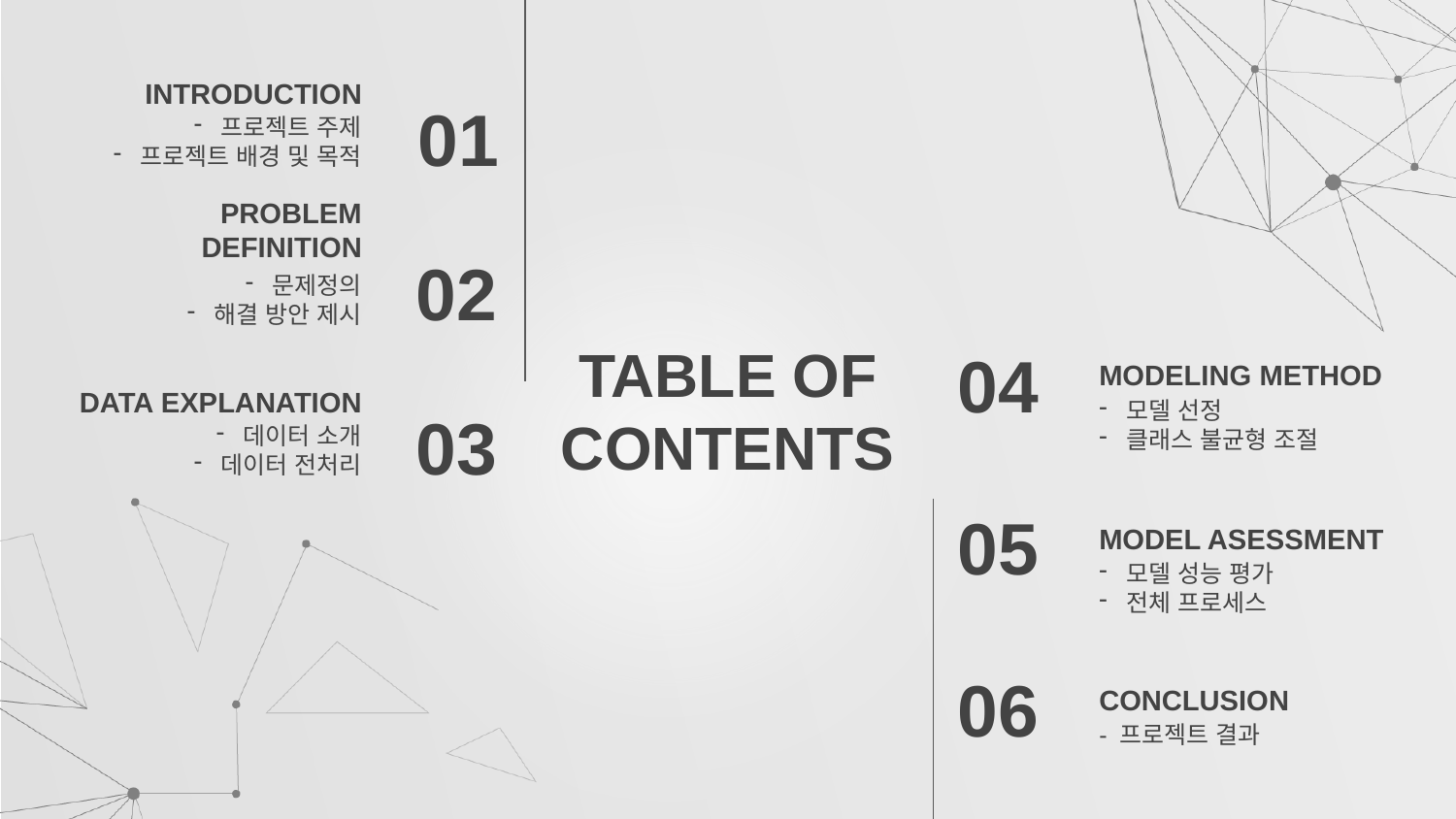

INTRODUCTION
01
프로젝트 주제
프로젝트 배경 및 목적
PROBLEM DEFINITION
02
문제정의
해결 방안 제시
MODELING METHOD
# TABLE OF CONTENTS
04
DATA EXPLANATION
모델 선정
클래스 불균형 조절
03
데이터 소개
데이터 전처리

MODEL ASESSMENT
05
모델 성능 평가
전체 프로세스
CONCLUSION
06
- 프로젝트 결과